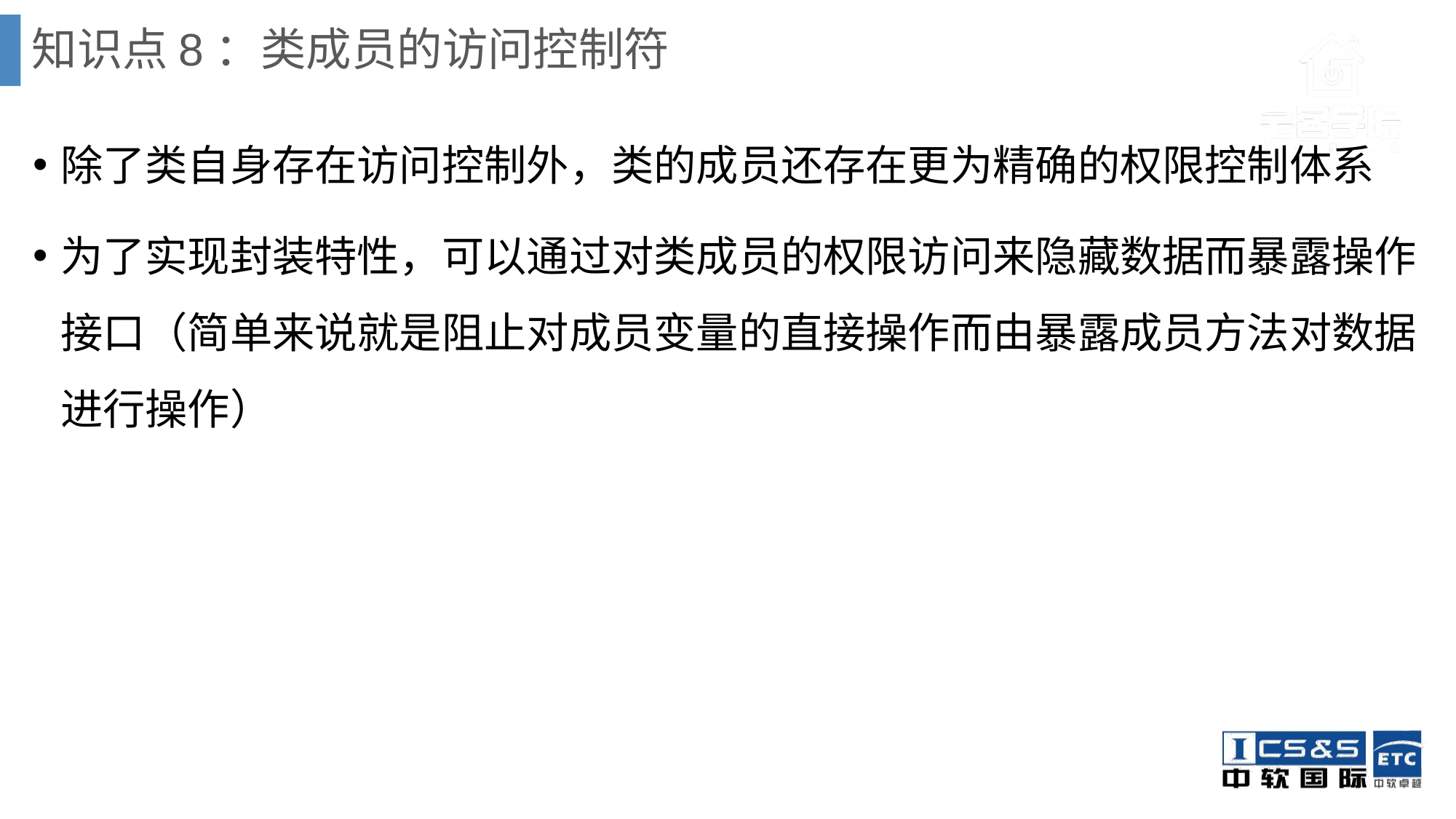

# 知识点8：类成员的访问控制符
除了类自身存在访问控制外，类的成员还存在更为精确的权限控制体系
为了实现封装特性，可以通过对类成员的权限访问来隐藏数据而暴露操作接口（简单来说就是阻止对成员变量的直接操作而由暴露成员方法对数据进行操作）